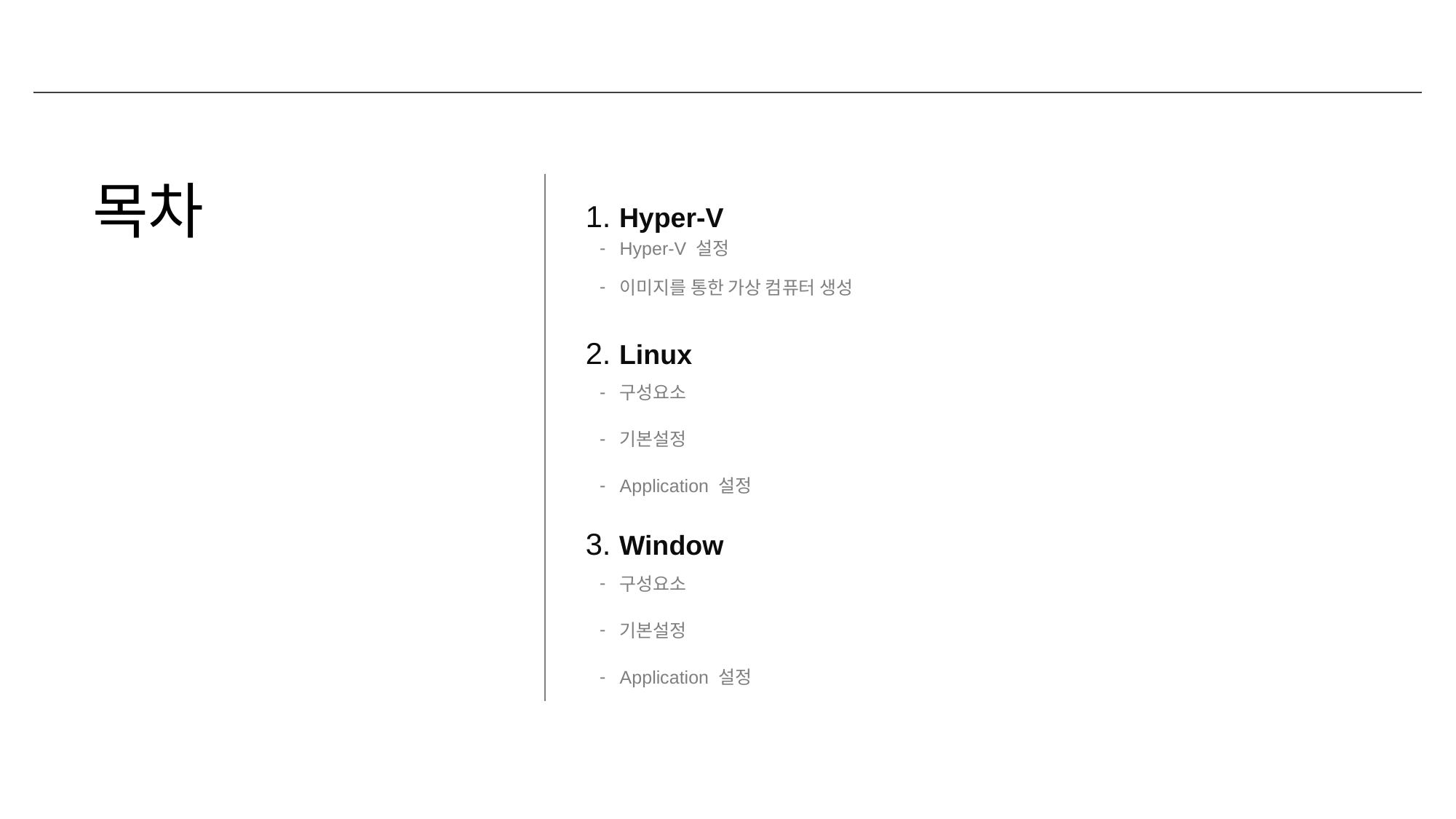

# 목차

1. Hyper-V
Hyper-V 설정
이미지를 통한 가상 컴퓨터 생성
2. Linux
구성요소
기본설정
Application 설정
3. Window
구성요소
기본설정
Application 설정